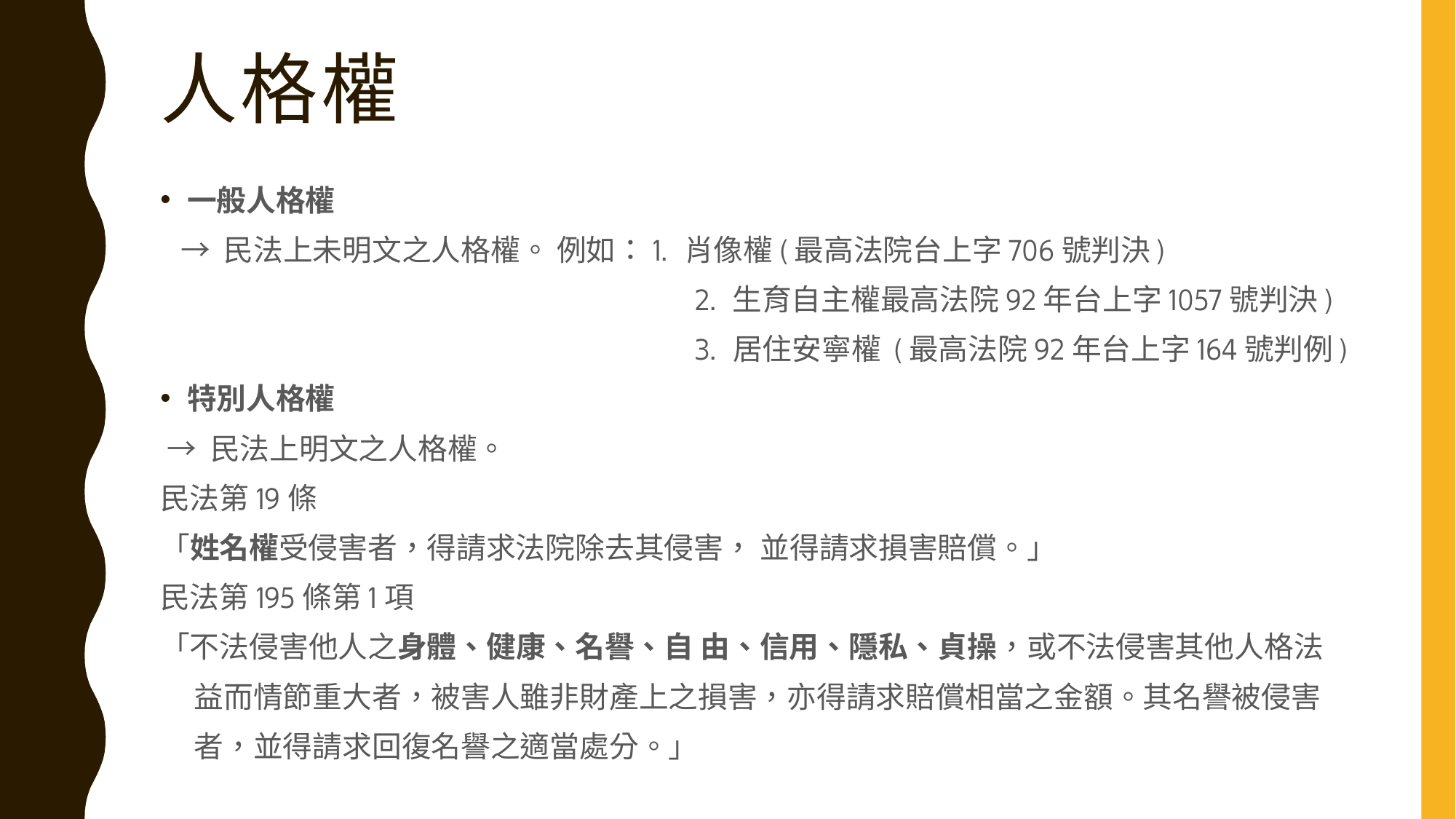

# 人格權
一般人格權
   → 民法上未明文之人格權。 例如：1. 肖像權(最高法院台上字706號判決)
                                                            2. 生育自主權最高法院92年台上字1057號判決)
                                                            3. 居住安寧權 (最高法院92年台上字164號判例)
特別人格權
 → 民法上明文之人格權。
民法第19條
「姓名權受侵害者，得請求法院除去其侵害， 並得請求損害賠償。」
民法第195條第1項
「不法侵害他人之身體、健康、名譽、自 由、信用、隱私、貞操，或不法侵害其他人格法
    益而情節重大者，被害人雖非財產上之損害，亦得請求賠償相當之金額。其名譽被侵害
    者，並得請求回復名譽之適當處分。」